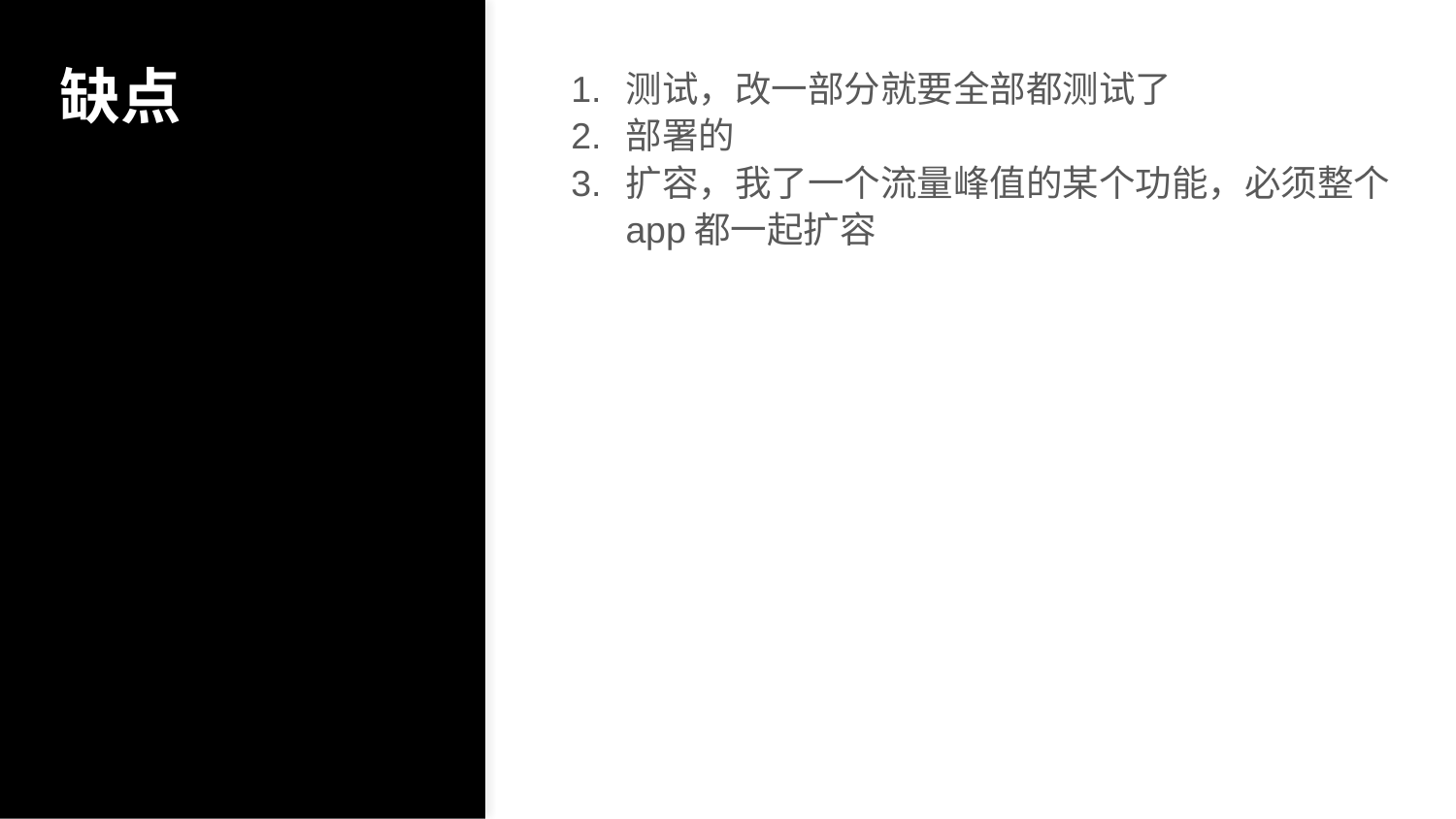

# 缺点
测试，改一部分就要全部都测试了
部署的
扩容，我了一个流量峰值的某个功能，必须整个app都一起扩容